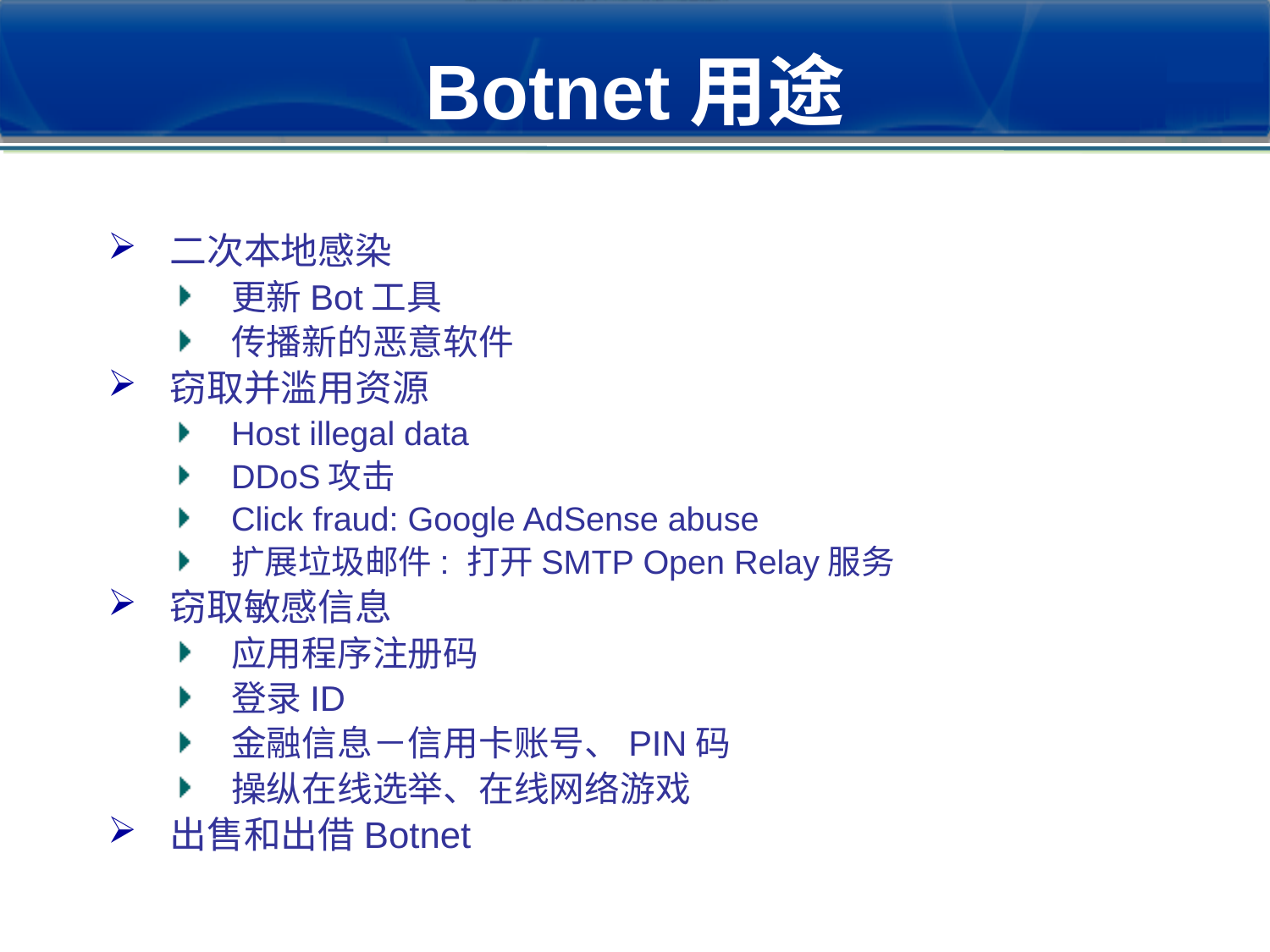

# Botnet用途
二次本地感染
更新Bot工具
传播新的恶意软件
窃取并滥用资源
Host illegal data
DDoS攻击
Click fraud: Google AdSense abuse
扩展垃圾邮件: 打开SMTP Open Relay服务
窃取敏感信息
应用程序注册码
登录ID
金融信息－信用卡账号、PIN码
操纵在线选举、在线网络游戏
出售和出借Botnet